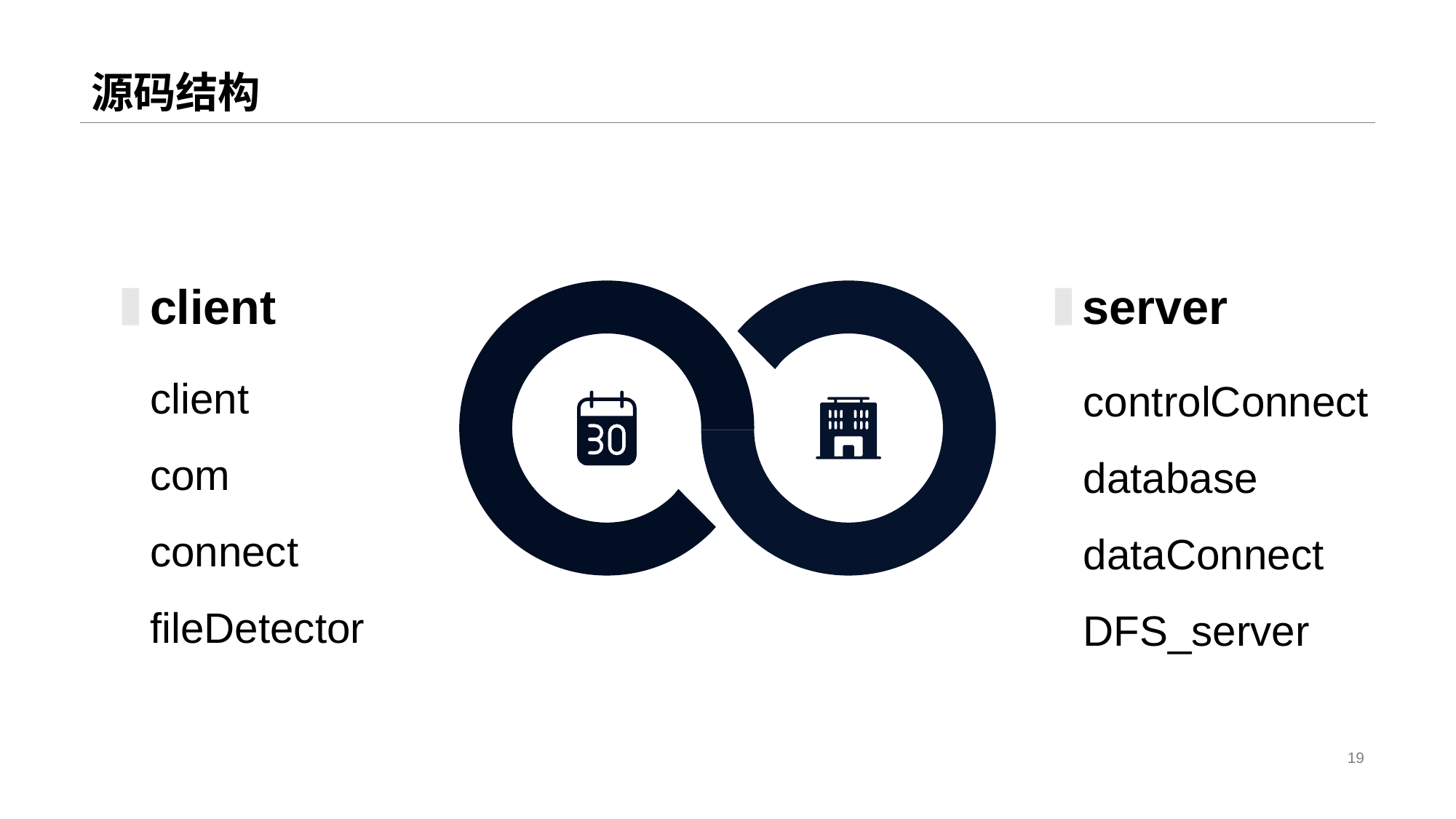

# 源码结构
client

server

client
com
connect
fileDetector
controlConnect
database
dataConnect
DFS_server
19